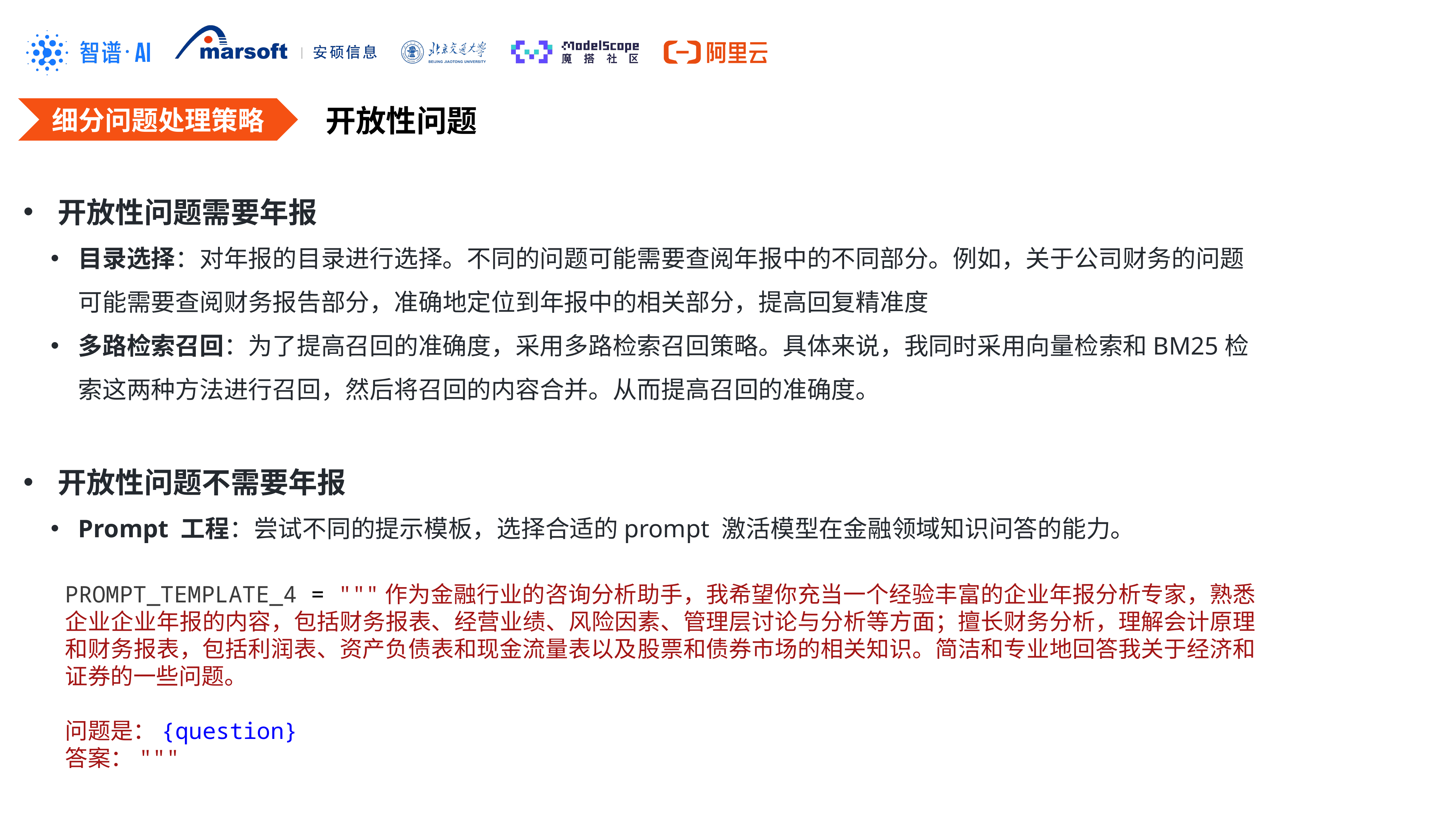

细分问题处理策略
开放性问题
开放性问题需要年报
目录选择：对年报的目录进行选择。不同的问题可能需要查阅年报中的不同部分。例如，关于公司财务的问题可能需要查阅财务报告部分，准确地定位到年报中的相关部分，提高回复精准度
多路检索召回：为了提高召回的准确度，采用多路检索召回策略。具体来说，我同时采用向量检索和BM25检索这两种方法进行召回，然后将召回的内容合并。从而提高召回的准确度。

开放性问题不需要年报
Prompt 工程：尝试不同的提示模板，选择合适的prompt 激活模型在金融领域知识问答的能力。
PROMPT_TEMPLATE_4 = """作为金融行业的咨询分析助手，我希望你充当一个经验丰富的企业年报分析专家，熟悉企业企业年报的内容，包括财务报表、经营业绩、风险因素、管理层讨论与分析等方面；擅长财务分析，理解会计原理和财务报表，包括利润表、资产负债表和现金流量表以及股票和债券市场的相关知识。简洁和专业地回答我关于经济和证券的一些问题。
问题是：{question}
答案："""